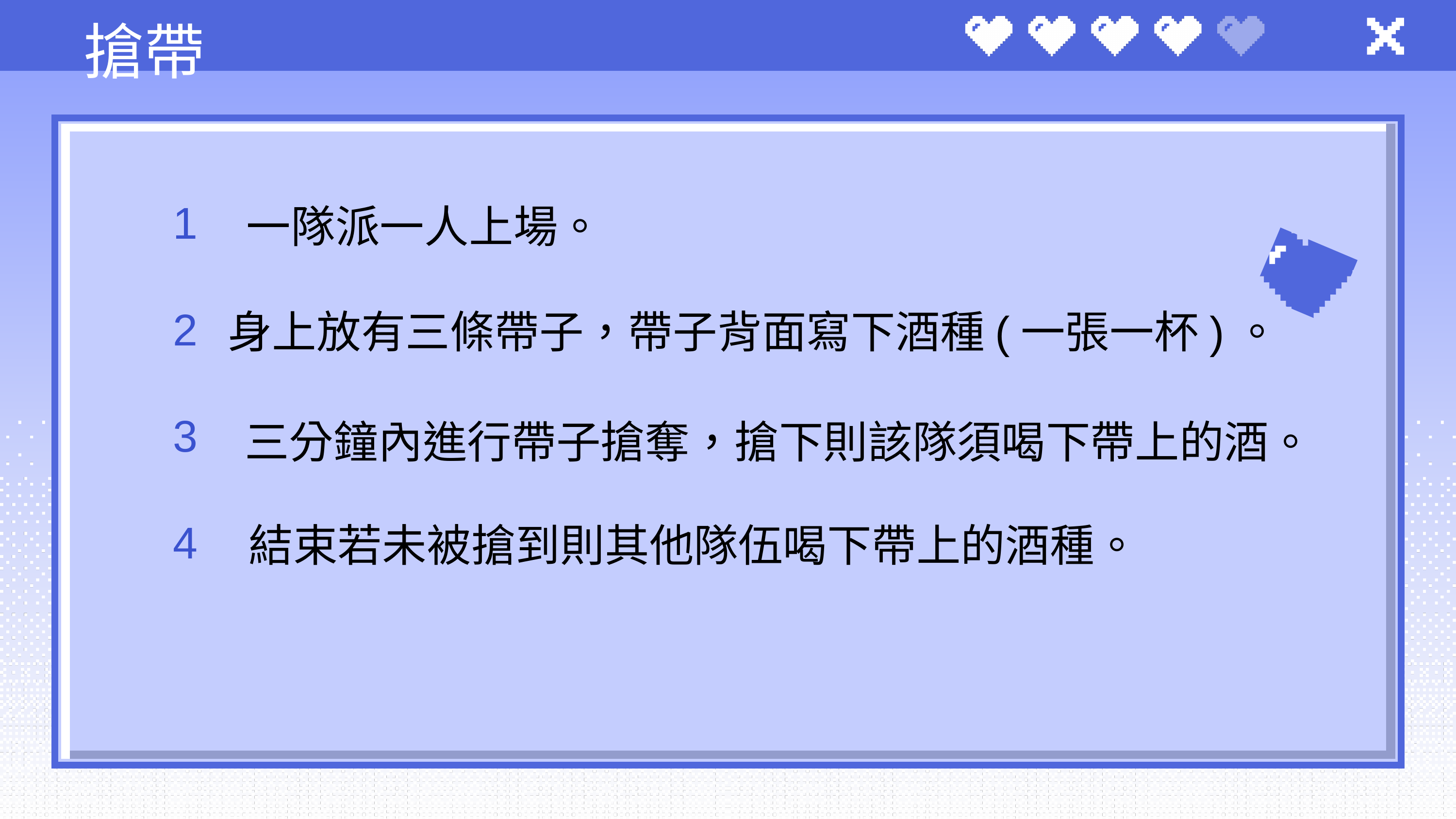

搶帶

1

2

3

4
一隊派一人上場。

身上放有三條帶子，帶子背面寫下酒種(一張一杯)。
三分鐘內進行帶子搶奪，搶下則該隊須喝下帶上的酒。

結束若未被搶到則其他隊伍喝下帶上的酒種。